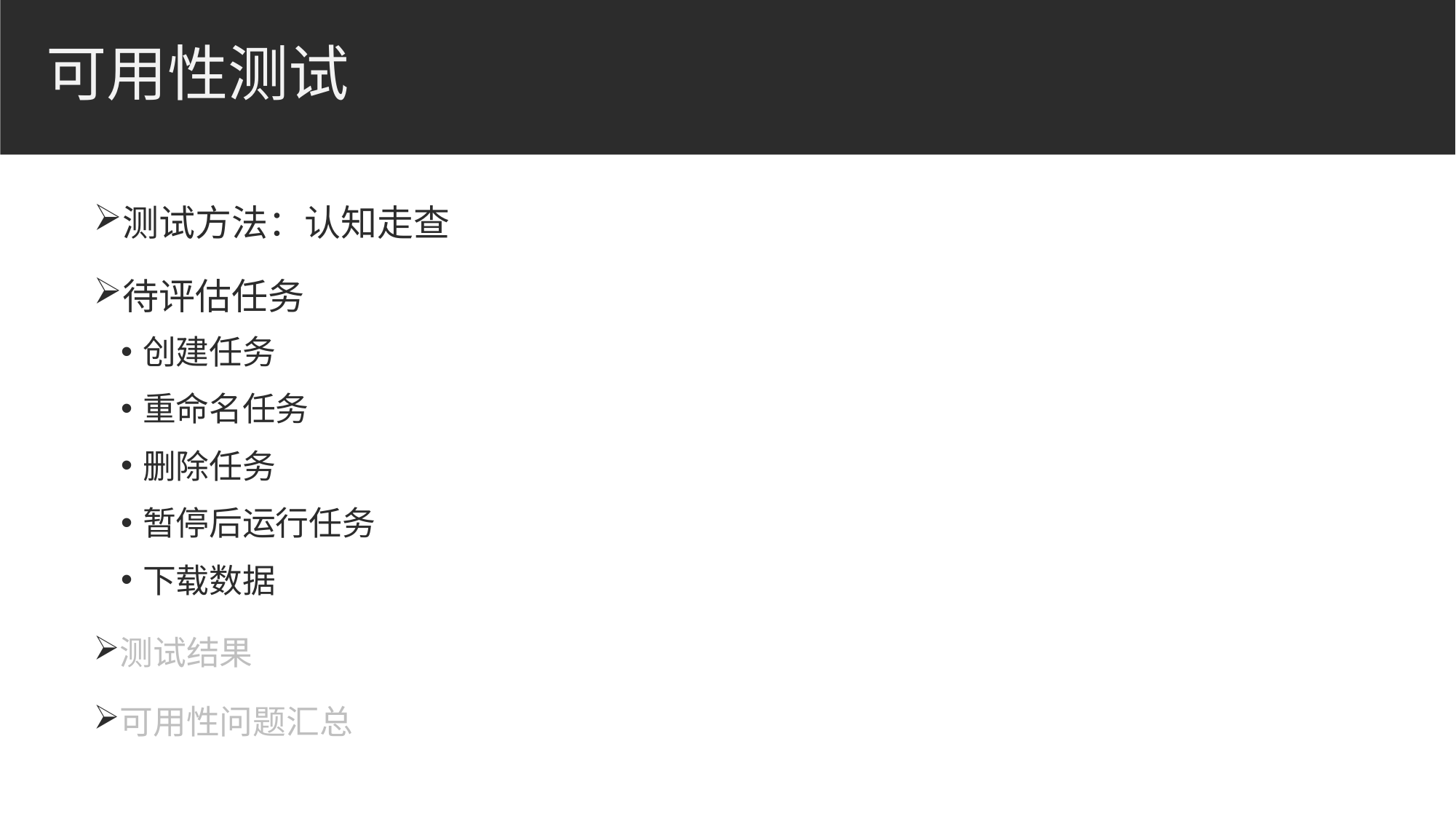

# 可用性测试
测试方法：认知走查
待评估任务
创建任务
重命名任务
删除任务
暂停后运行任务
下载数据
测试结果
可用性问题汇总